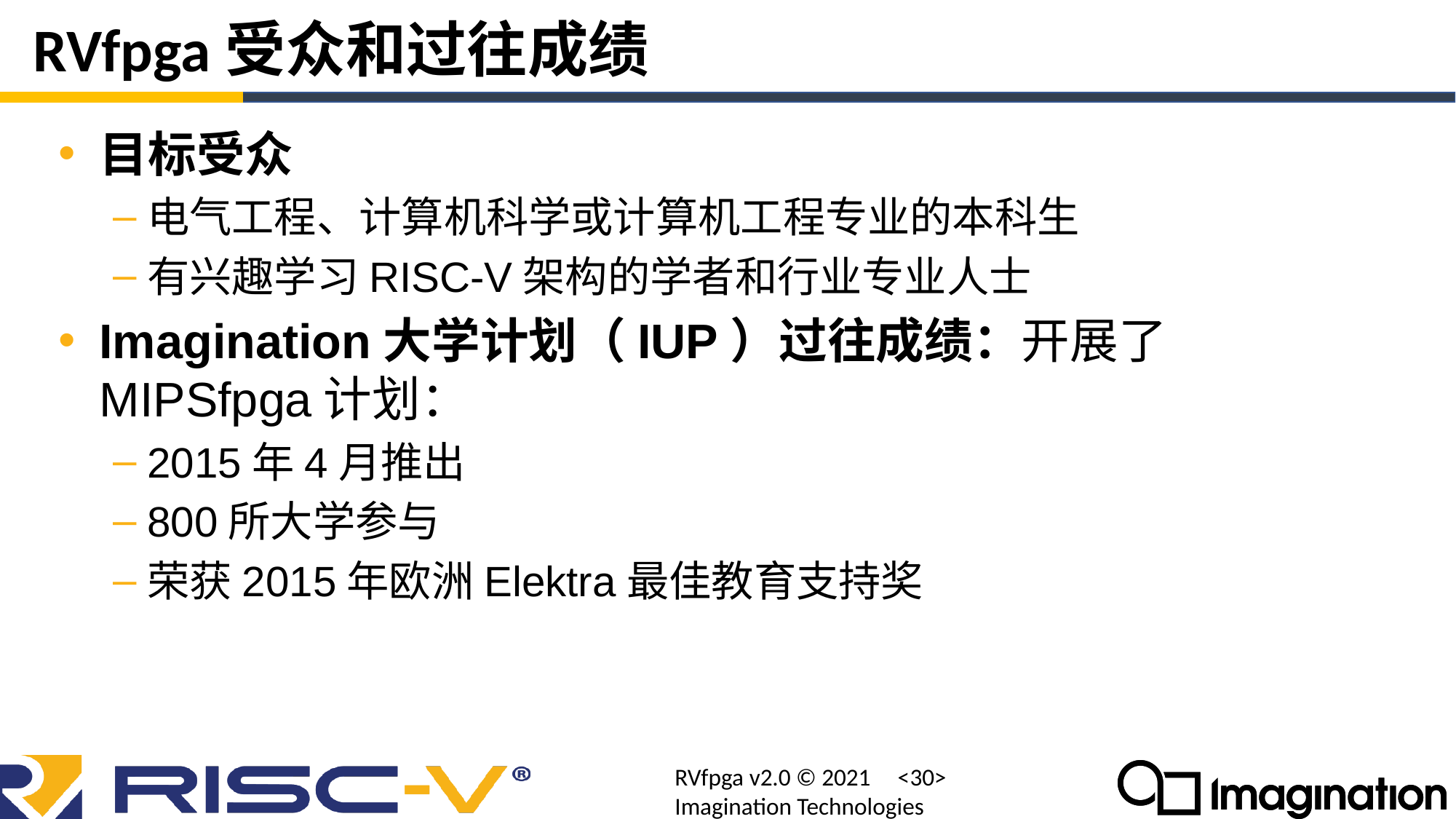

# RVfpga受众和过往成绩
目标受众
电气工程、计算机科学或计算机工程专业的本科生
有兴趣学习RISC-V架构的学者和行业专业人士
Imagination大学计划（IUP）过往成绩：开展了MIPSfpga计划：
2015年4月推出
800所大学参与
荣获2015年欧洲Elektra最佳教育支持奖